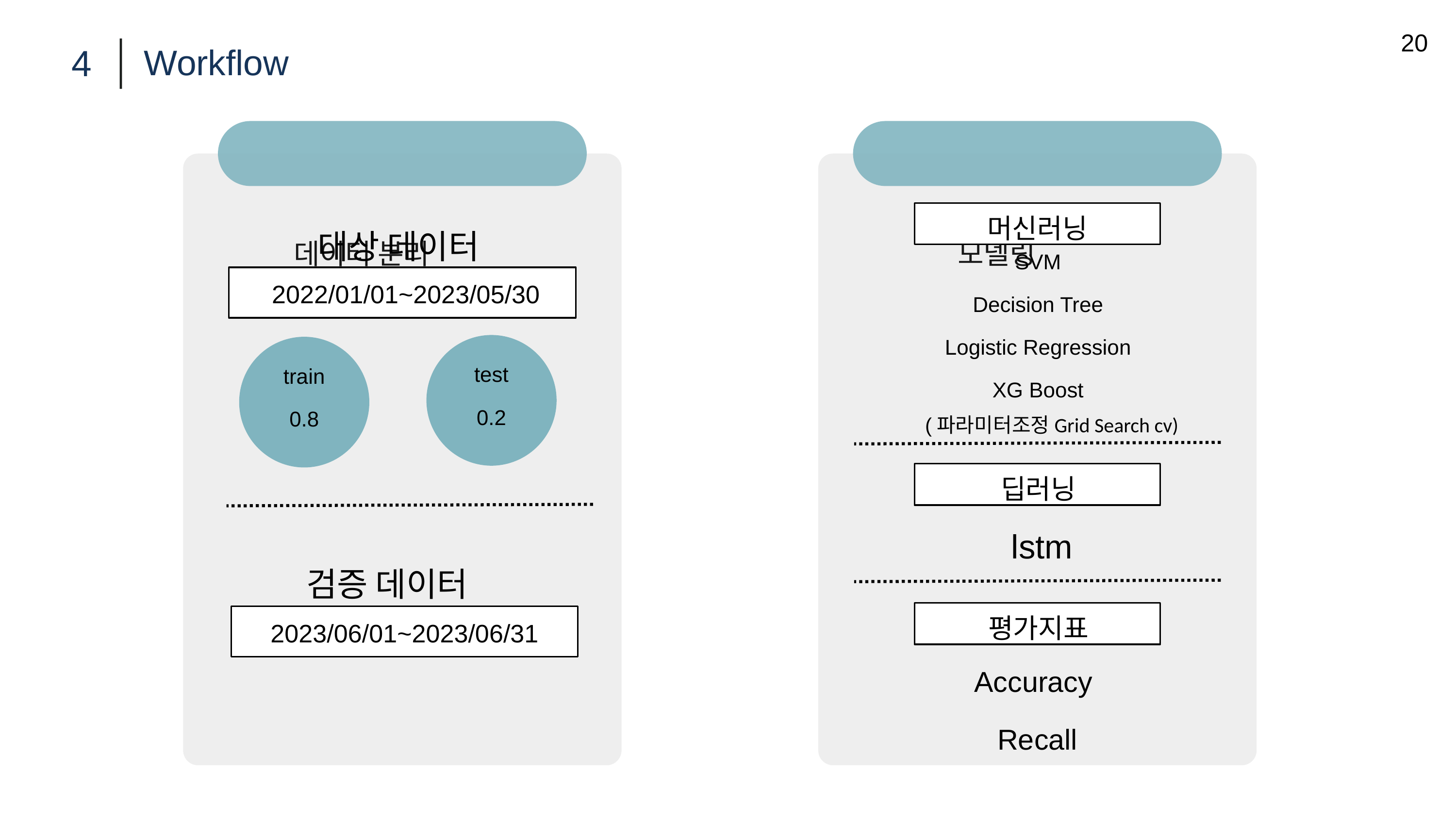

20
Workflow
4

데이터 분리

모델링

머신러닝
대상 데이터

SVM
Decision Tree
Logistic Regression
XG Boost

 2022/01/01~2023/05/30

test
0.2

train
0.8
(파라미터조정Grid Search cv)

딥러닝

 lstm

검증 데이터

평가지표

2023/06/01~2023/06/31
Accuracy
Recall